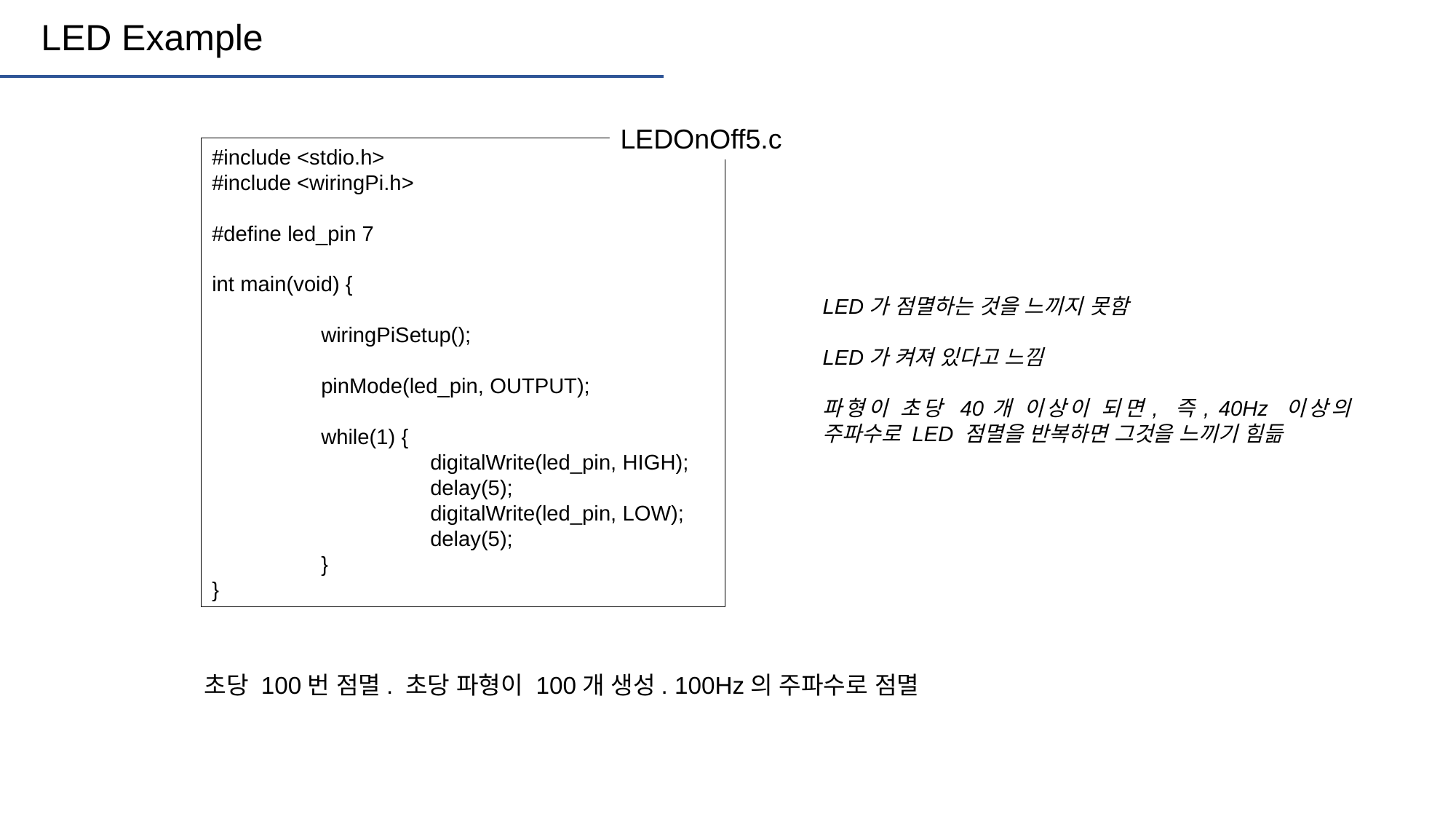

LED Example
LEDOnOff5.c
#include <stdio.h>
#include <wiringPi.h>

#define led_pin 7

int main(void) {

	wiringPiSetup();

	pinMode(led_pin, OUTPUT);

	while(1) {
		digitalWrite(led_pin, HIGH);
		delay(5);
		digitalWrite(led_pin, LOW);
		delay(5);
	}
}
LED가 점멸하는 것을 느끼지 못함

LED가 켜져 있다고 느낌

파형이 초당 40개 이상이 되면, 즉, 40Hz 이상의 주파수로 LED 점멸을 반복하면 그것을 느끼기 힘듦
초당 100번 점멸. 초당 파형이 100개 생성. 100Hz의 주파수로 점멸